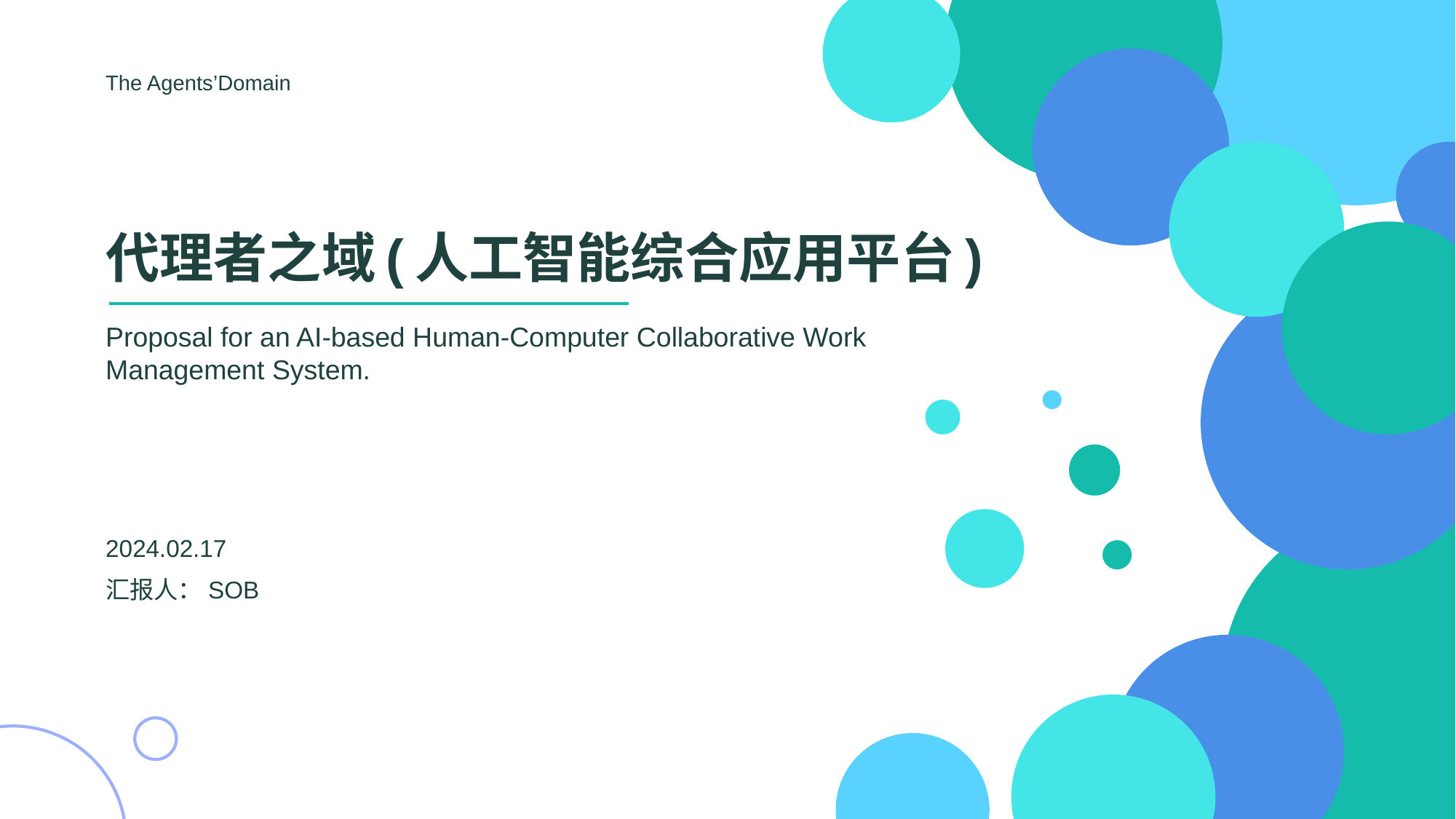

The Agents’Domain

代理者之域(人工智能综合应用平台)

Proposal for an AI-based Human-Computer Collaborative Work Management System.

2024.02.17

汇报人：SOB